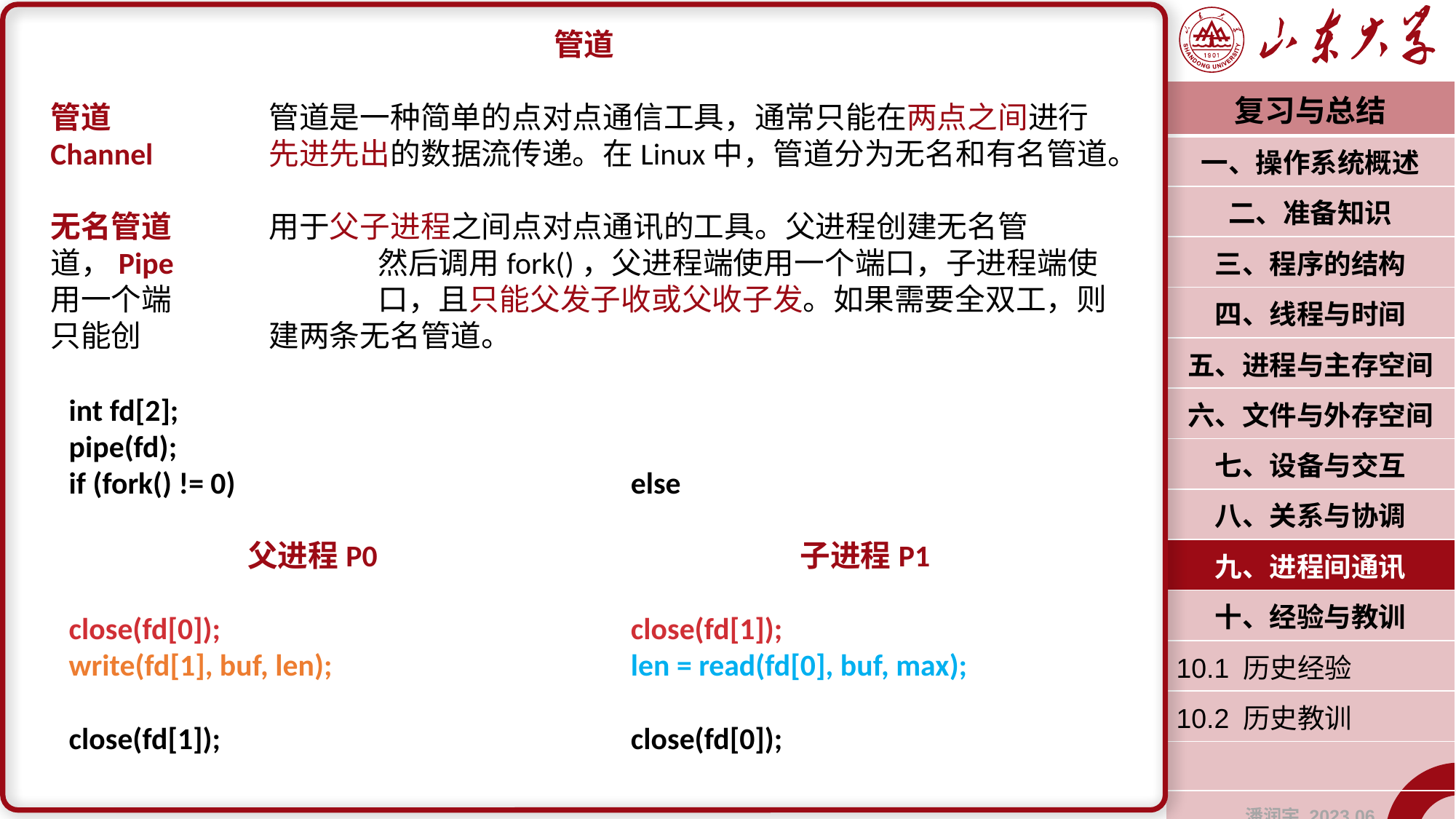

管道

管道		管道是一种简单的点对点通信工具，通常只能在两点之间进行Channel		先进先出的数据流传递。在Linux中，管道分为无名和有名管道。

无名管道	用于父子进程之间点对点通讯的工具。父进程创建无名管道，Pipe		然后调用fork()，父进程端使用一个端口，子进程端使用一个端		口，且只能父发子收或父收子发。如果需要全双工，则只能创		建两条无名管道。
| 复习与总结 |
| --- |
| 一、操作系统概述 |
| 二、准备知识 |
| 三、程序的结构 |
| 四、线程与时间 |
| 五、进程与主存空间 |
| 六、文件与外存空间 |
| 七、设备与交互 |
| 八、关系与协调 |
| 九、进程间通讯 |
| 十、经验与教训 |
| 10.1 历史经验 |
| 10.2 历史教训 |
|  |
| 潘润宇 2023.06 |
int fd[2];
pipe(fd);
if (fork() != 0)

父进程P0

close(fd[0]);
write(fd[1], buf, len);

close(fd[1]);

else

子进程P1

close(fd[1]);
len = read(fd[0], buf, max);

close(fd[0]);